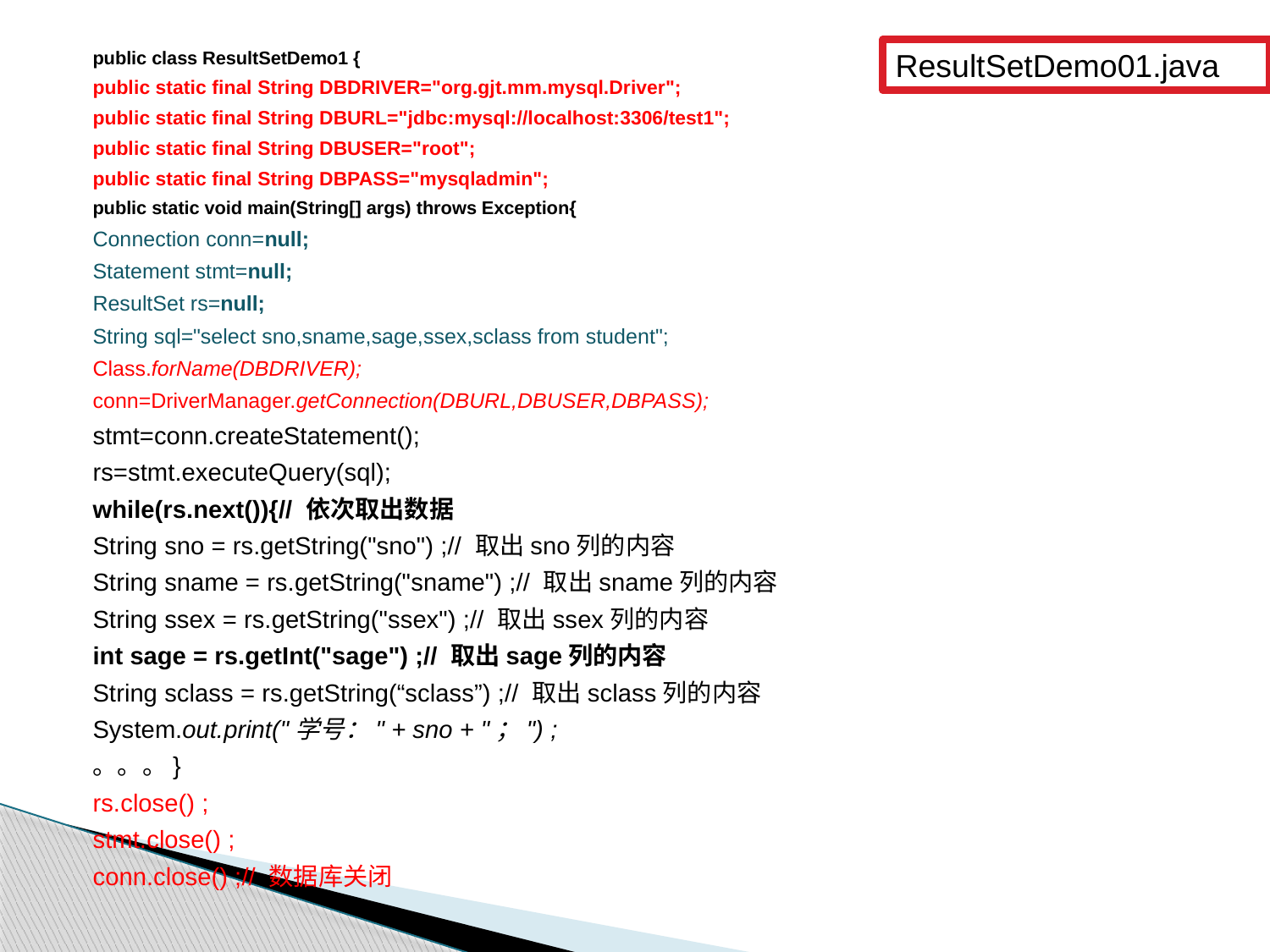

public class ResultSetDemo1 {
public static final String DBDRIVER="org.gjt.mm.mysql.Driver";
public static final String DBURL="jdbc:mysql://localhost:3306/test1";
public static final String DBUSER="root";
public static final String DBPASS="mysqladmin";
public static void main(String[] args) throws Exception{
Connection conn=null;
Statement stmt=null;
ResultSet rs=null;
String sql="select sno,sname,sage,ssex,sclass from student";
Class.forName(DBDRIVER);
conn=DriverManager.getConnection(DBURL,DBUSER,DBPASS);
stmt=conn.createStatement();
rs=stmt.executeQuery(sql);
while(rs.next()){// 依次取出数据
String sno = rs.getString("sno") ;// 取出sno列的内容
String sname = rs.getString("sname") ;// 取出sname列的内容
String ssex = rs.getString("ssex") ;// 取出ssex列的内容
int sage = rs.getInt("sage") ;// 取出sage列的内容
String sclass = rs.getString(“sclass”) ;// 取出sclass列的内容
System.out.print("学号：" + sno + "；") ;
。。。}
rs.close() ;
stmt.close() ;
conn.close() ;// 数据库关闭
ResultSetDemo01.java